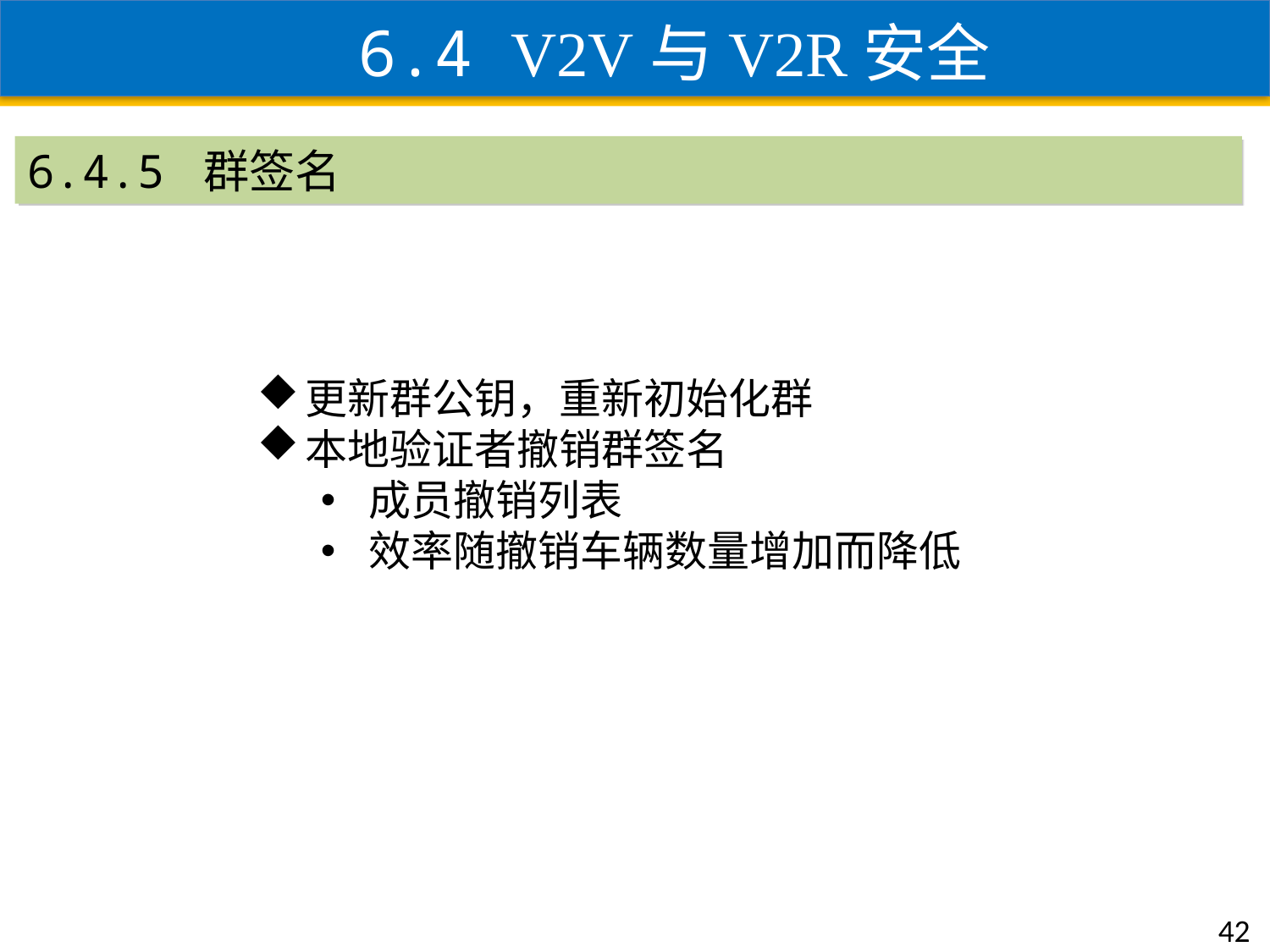

6.4 V2V与V2R安全
6.4.5 群签名
更新群公钥，重新初始化群
本地验证者撤销群签名
成员撤销列表
效率随撤销车辆数量增加而降低
42